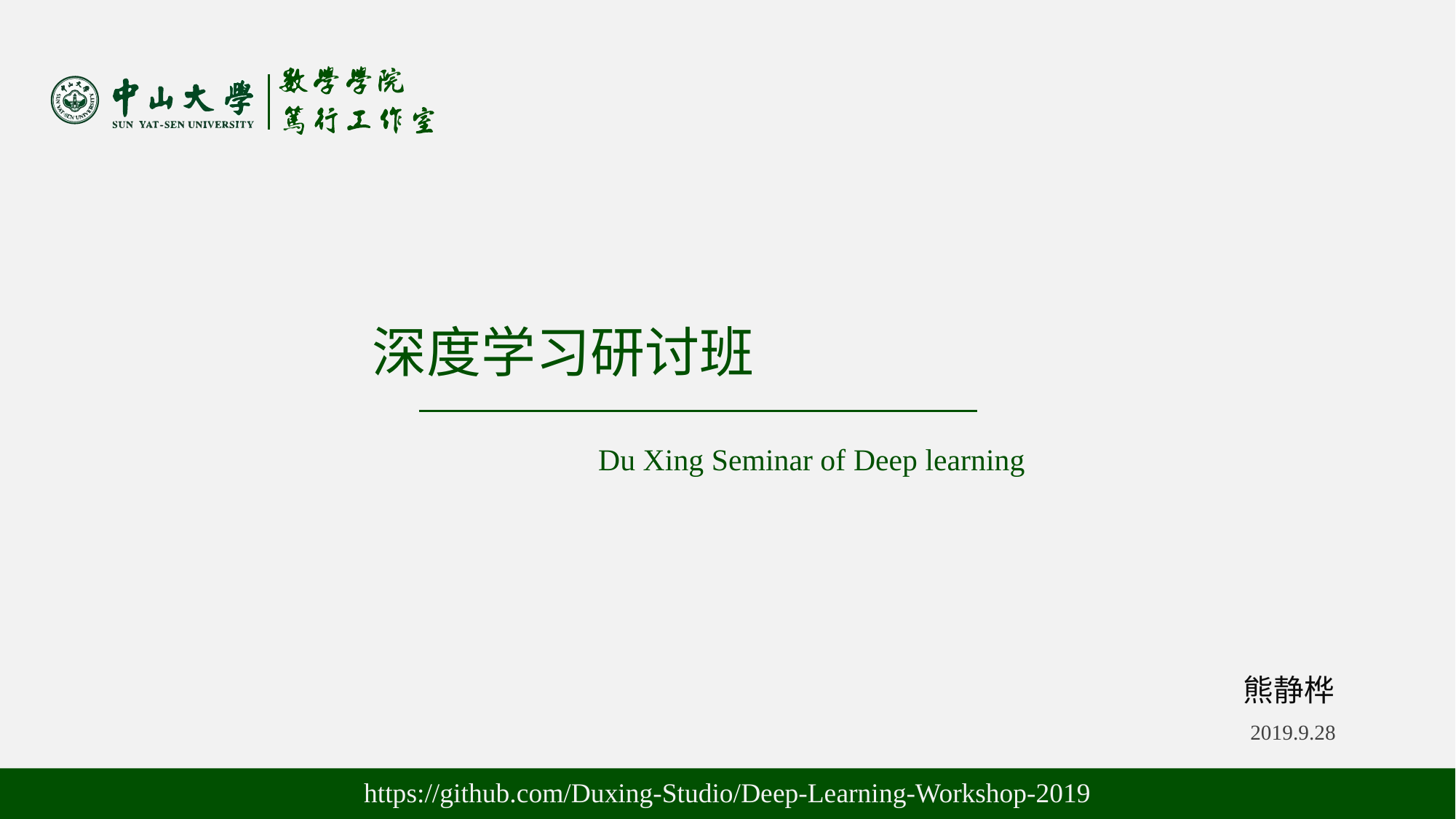

深度学习研讨班
Du Xing Seminar of Deep learning
熊静桦
2019.9.28

https://github.com/Duxing-Studio/Deep-Learning-Workshop-2019